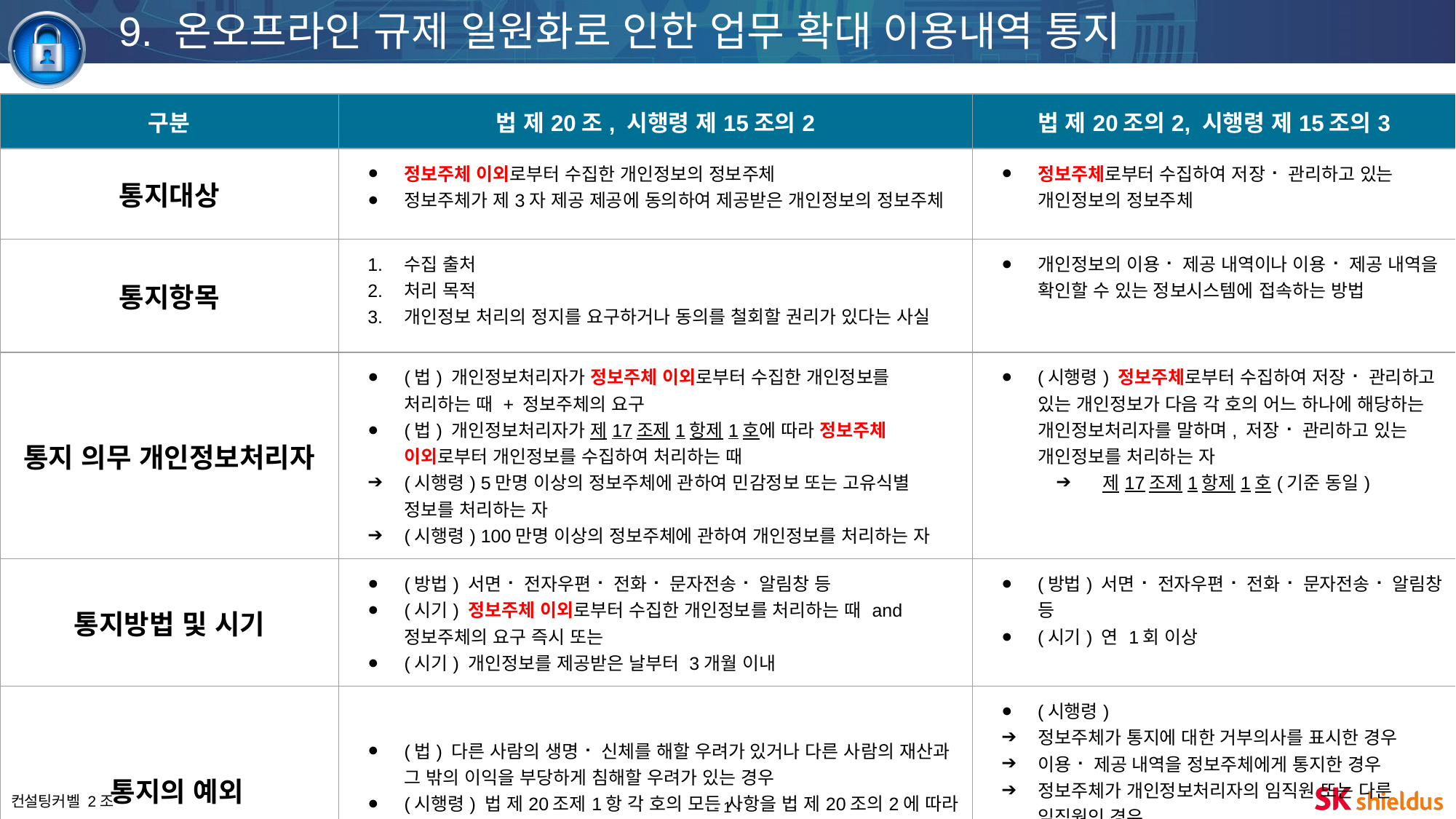

9. 온오프라인 규제 일원화로 인한 업무 확대 이용내역 통지

| 구분 | 법 제20조, 시행령 제15조의2 | 법 제20조의2, 시행령 제15조의3 |
| --- | --- | --- |
| 통지대상 | 정보주체 이외로부터 수집한 개인정보의 정보주체 정보주체가 제3자 제공 제공에 동의하여 제공받은 개인정보의 정보주체 | 정보주체로부터 수집하여 저장⠂관리하고 있는 개인정보의 정보주체 |
| 통지항목 | 수집 출처 처리 목적 개인정보 처리의 정지를 요구하거나 동의를 철회할 권리가 있다는 사실 | 개인정보의 이용⠂제공 내역이나 이용⠂제공 내역을 확인할 수 있는 정보시스템에 접속하는 방법 |
| 통지 의무 개인정보처리자 | (법) 개인정보처리자가 정보주체 이외로부터 수집한 개인정보를 처리하는 때 + 정보주체의 요구 (법) 개인정보처리자가 제17조제1항제1호에 따라 정보주체 이외로부터 개인정보를 수집하여 처리하는 때 (시행령) 5만명 이상의 정보주체에 관하여 민감정보 또는 고유식별 정보를 처리하는 자 (시행령) 100만명 이상의 정보주체에 관하여 개인정보를 처리하는 자 | (시행령) 정보주체로부터 수집하여 저장⠂관리하고 있는 개인정보가 다음 각 호의 어느 하나에 해당하는 개인정보처리자를 말하며, 저장⠂관리하고 있는 개인정보를 처리하는 자 제17조제1항제1호(기준 동일) |
| 통지방법 및 시기 | (방법) 서면⠂전자우편⠂전화⠂문자전송⠂알림창 등 (시기) 정보주체 이외로부터 수집한 개인정보를 처리하는 때 and 정보주체의 요구 즉시 또는 (시기) 개인정보를 제공받은 날부터 3개월 이내 | (방법) 서면⠂전자우편⠂전화⠂문자전송⠂알림창 등 (시기) 연 1회 이상 |
| 통지의 예외 | (법) 다른 사람의 생명⠂신체를 해할 우려가 있거나 다른 사람의 재산과 그 밖의 이익을 부당하게 침해할 우려가 있는 경우 (시행령) 법 제20조제1항 각 호의 모든 사항을 법 제20조의2에 따라 통지한 경우 | (시행령) 정보주체가 통지에 대한 거부의사를 표시한 경우 이용⠂제공 내역을 정보주체에게 통지한 경우 정보주체가 개인정보처리자의 임직원 또는 다른 임직원인 경우 법률에 규정이 있거나 법령 상 의무를 준수하기 위한 경우 |
- 1 -